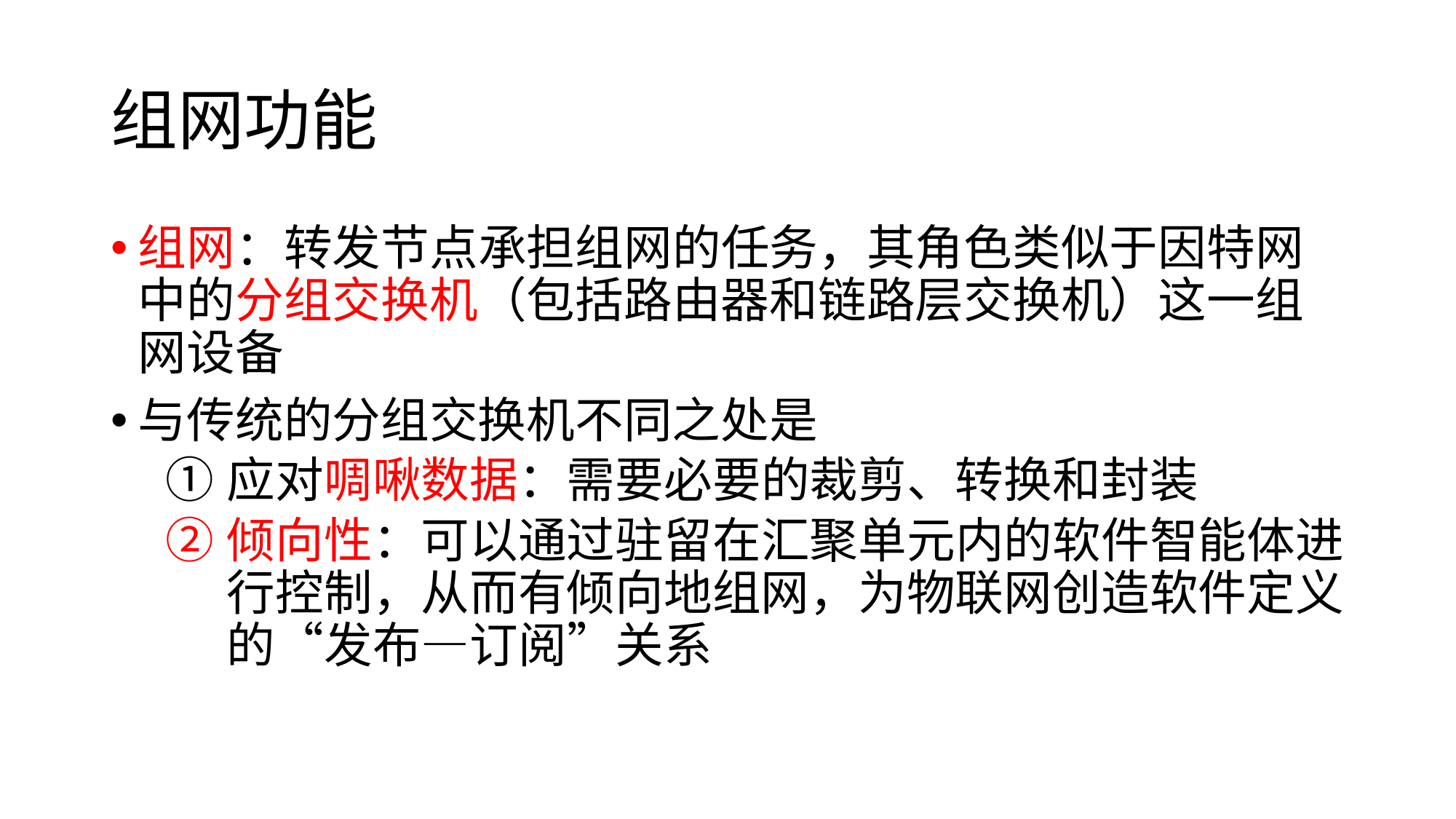

# 组网功能
组网：转发节点承担组网的任务，其角色类似于因特网中的分组交换机（包括路由器和链路层交换机）这一组网设备
与传统的分组交换机不同之处是
应对啁啾数据：需要必要的裁剪、转换和封装
倾向性：可以通过驻留在汇聚单元内的软件智能体进行控制，从而有倾向地组网，为物联网创造软件定义的“发布—订阅”关系